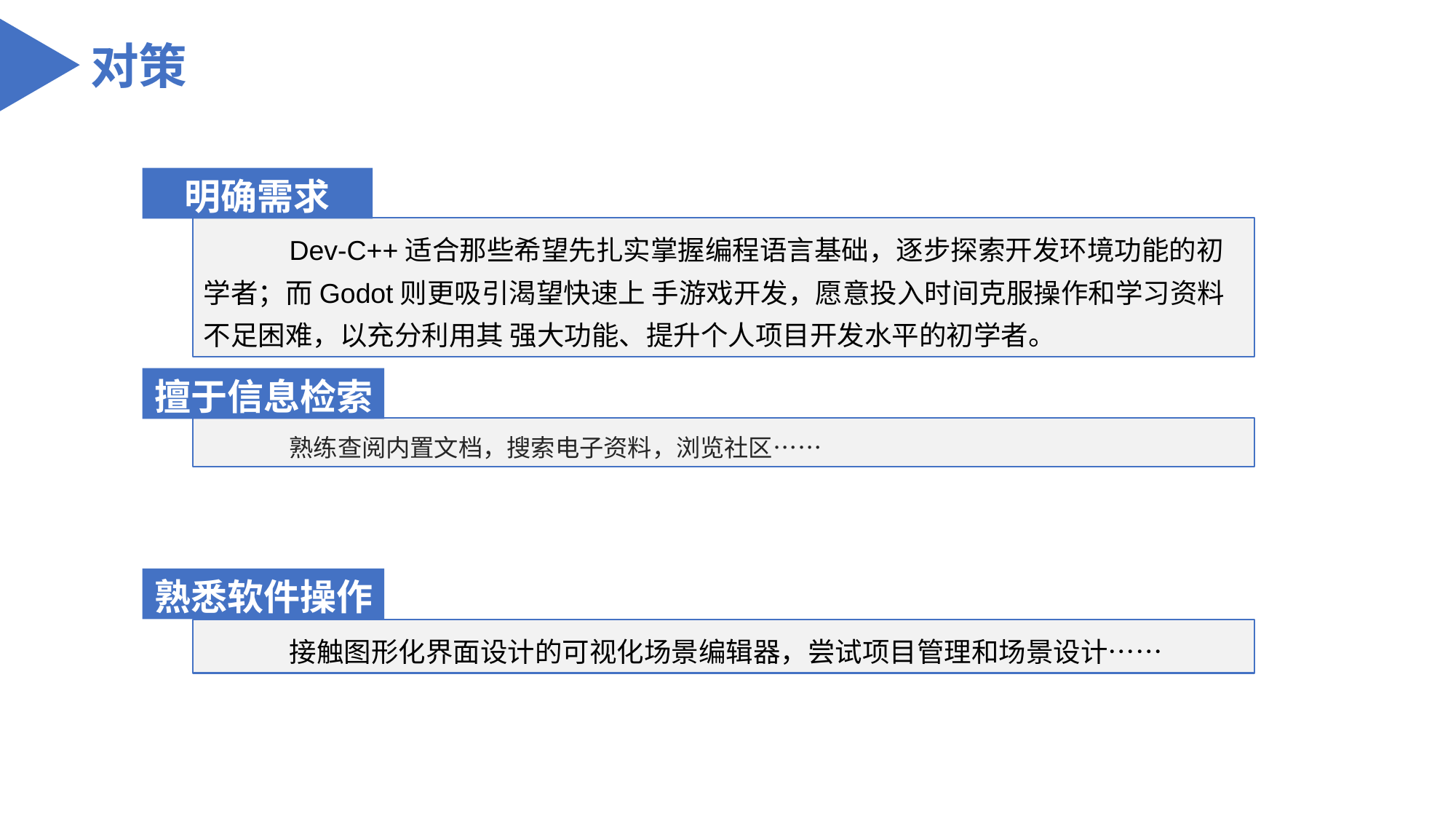

对策
明确需求
Dev-C++适合那些希望先扎实掌握编程语言基础，逐步探索开发环境功能的初学者；而Godot则更吸引渴望快速上 手游戏开发，愿意投入时间克服操作和学习资料不足困难，以充分利用其 强大功能、提升个人项目开发水平的初学者。
擅于信息检索
熟练查阅内置文档，搜索电子资料，浏览社区……
熟悉软件操作
接触图形化界面设计的可视化场景编辑器，尝试项目管理和场景设计……